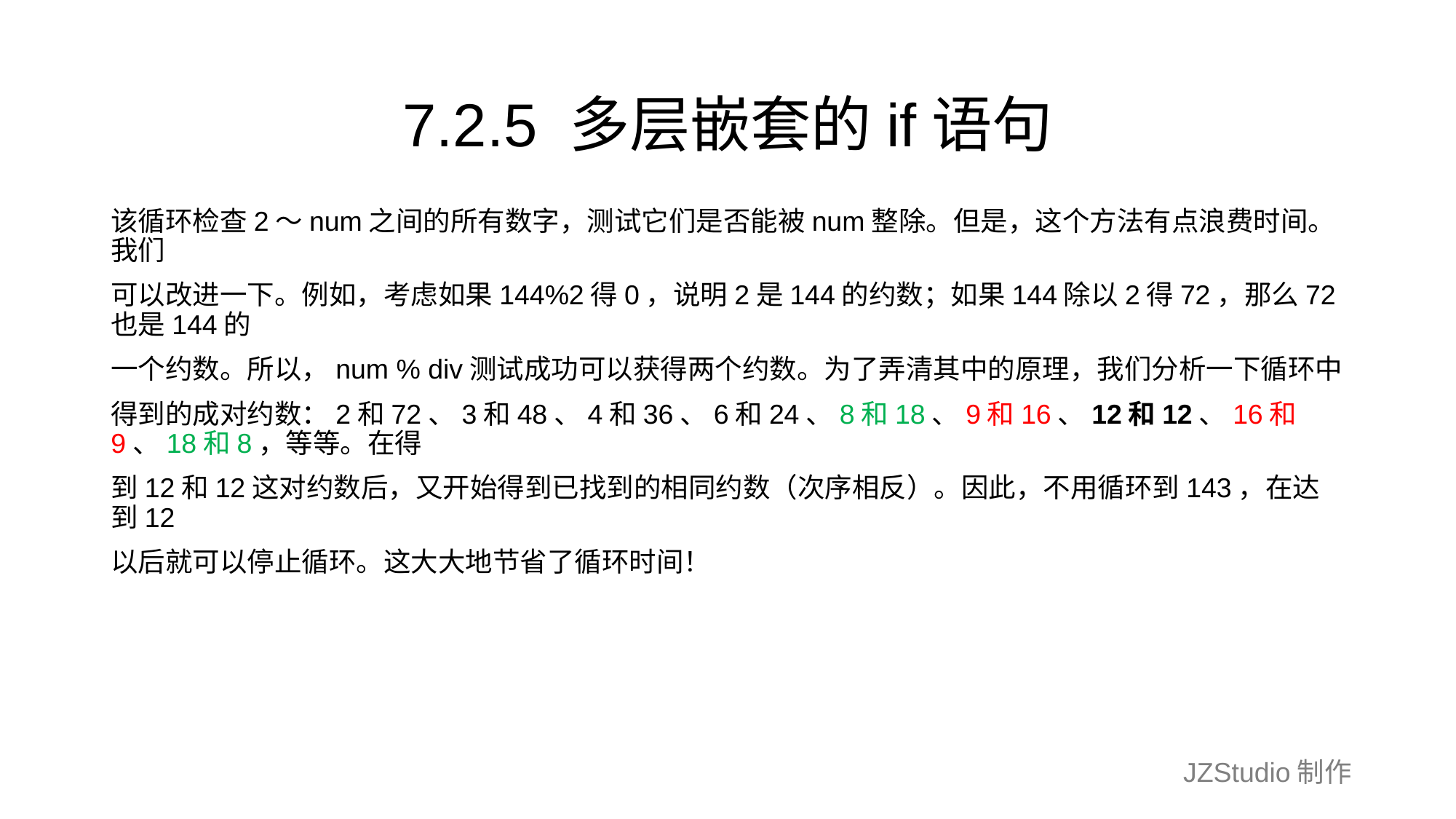

# 7.2.5 多层嵌套的if语句
该循环检查2～num之间的所有数字，测试它们是否能被num整除。但是，这个方法有点浪费时间。我们
可以改进一下。例如，考虑如果144%2得0，说明2是144的约数；如果144除以2得72，那么72也是144的
一个约数。所以，num % div测试成功可以获得两个约数。为了弄清其中的原理，我们分析一下循环中
得到的成对约数：2和72、3和48、4和36、6和24、8和18、9和16、12和12、16和9、18和8，等等。在得
到12和12这对约数后，又开始得到已找到的相同约数（次序相反）。因此，不用循环到143，在达到12
以后就可以停止循环。这大大地节省了循环时间！